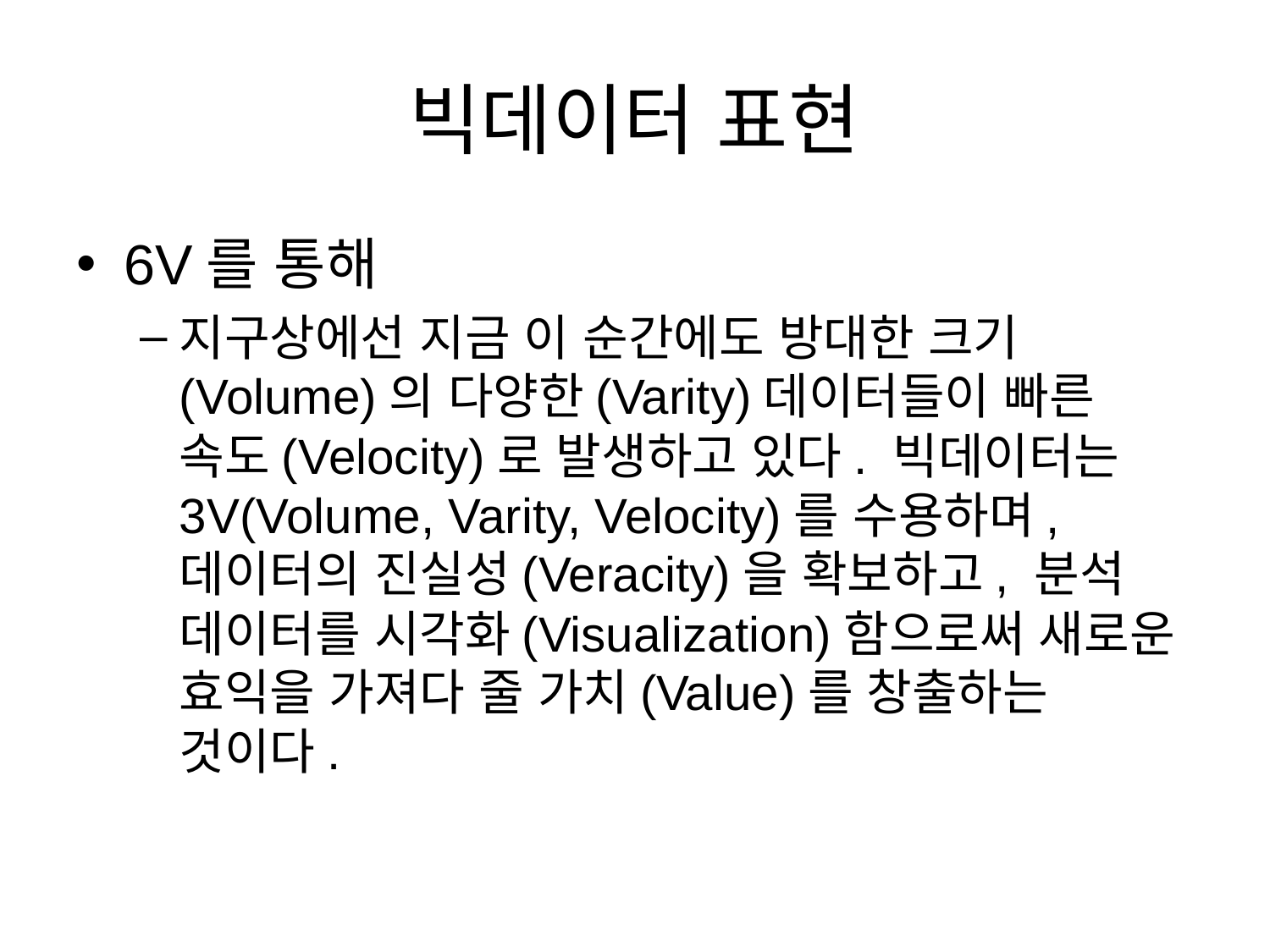

# 빅데이터 표현
6V를 통해
지구상에선 지금 이 순간에도 방대한 크기(Volume)의 다양한(Varity)데이터들이 빠른 속도(Velocity)로 발생하고 있다. 빅데이터는 3V(Volume, Varity, Velocity)를 수용하며, 데이터의 진실성(Veracity)을 확보하고, 분석 데이터를 시각화(Visualization)함으로써 새로운 효익을 가져다 줄 가치(Value)를 창출하는 것이다.